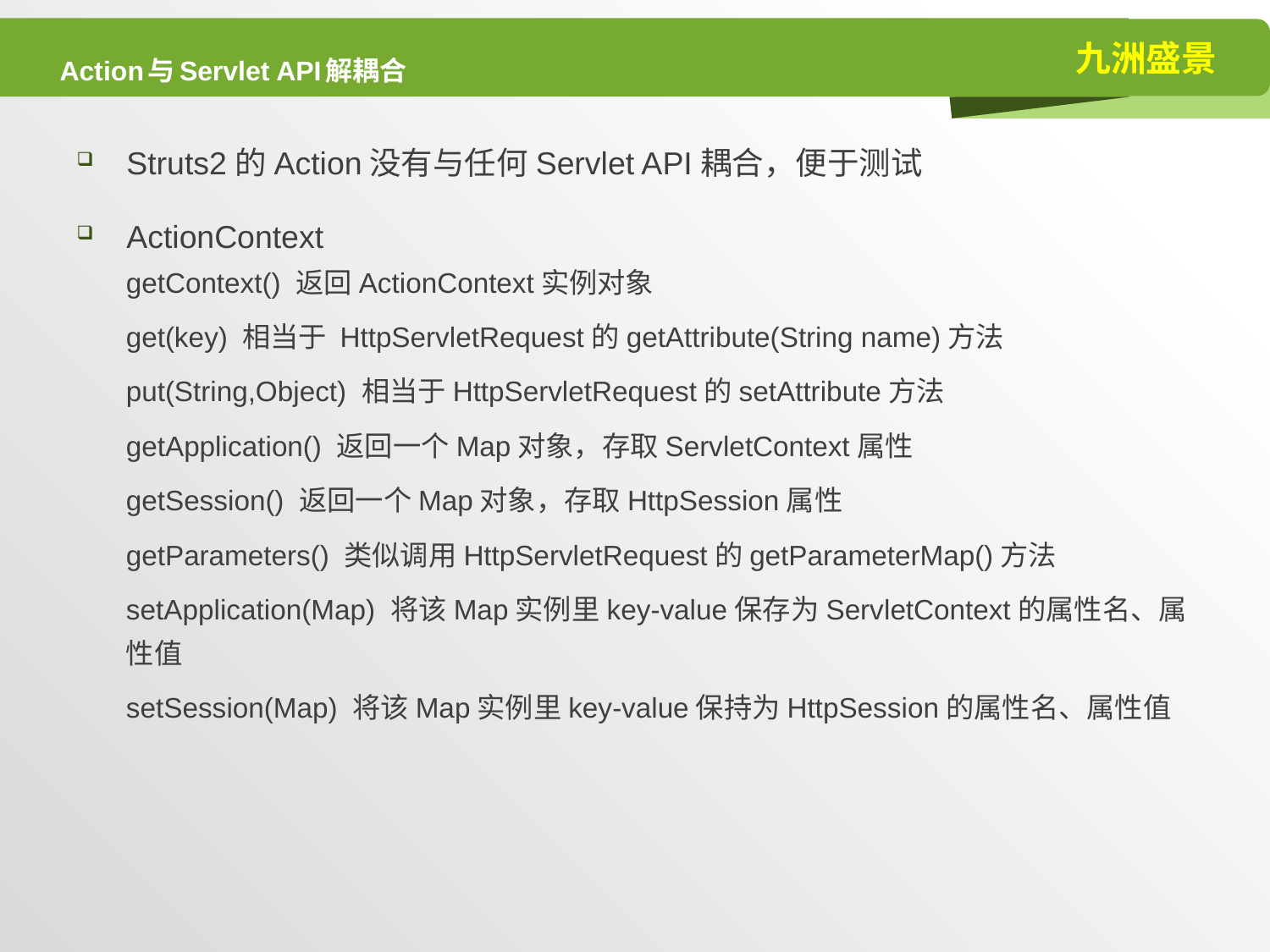

# Action与Servlet API解耦合
Struts2的Action没有与任何Servlet API耦合，便于测试
ActionContext
getContext() 返回ActionContext实例对象
get(key) 相当于 HttpServletRequest的getAttribute(String name)方法
put(String,Object) 相当于HttpServletRequest的setAttribute方法
getApplication() 返回一个Map对象，存取ServletContext属性
getSession() 返回一个Map对象，存取HttpSession属性
getParameters() 类似调用HttpServletRequest的getParameterMap()方法
setApplication(Map) 将该Map实例里key-value保存为ServletContext的属性名、属性值
setSession(Map) 将该Map实例里key-value保持为HttpSession的属性名、属性值